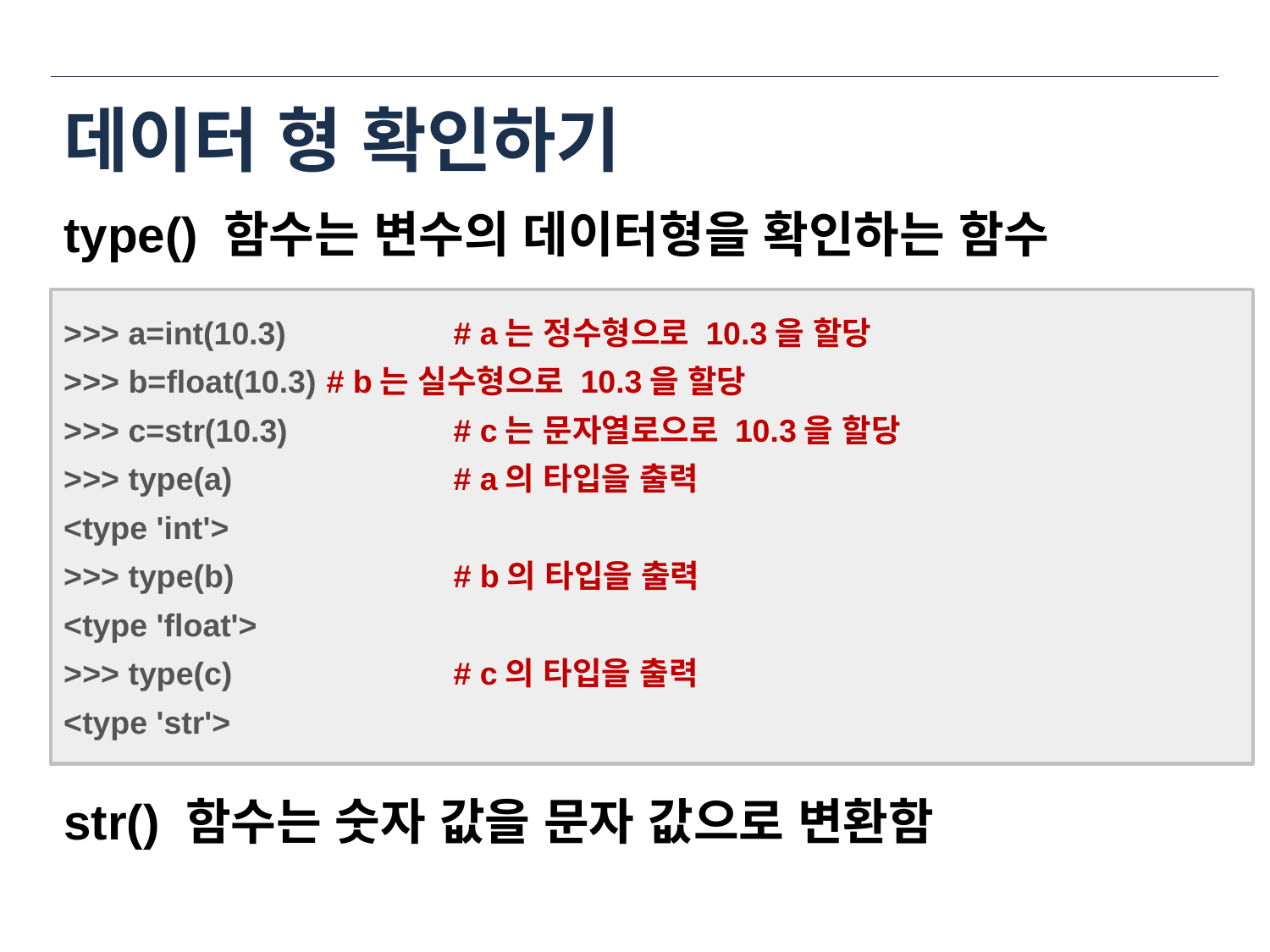

# 데이터 형 확인하기
type() 함수는 변수의 데이터형을 확인하는 함수
>>> a=int(10.3)		 # a는 정수형으로 10.3을 할당
>>> b=float(10.3)	 # b는 실수형으로 10.3을 할당
>>> c=str(10.3)		 # c는 문자열로으로 10.3을 할당
>>> type(a)		 # a의 타입을 출력
<type 'int'>
>>> type(b)		 # b의 타입을 출력
<type 'float'>
>>> type(c)		 # c의 타입을 출력
<type 'str'>
str() 함수는 숫자 값을 문자 값으로 변환함